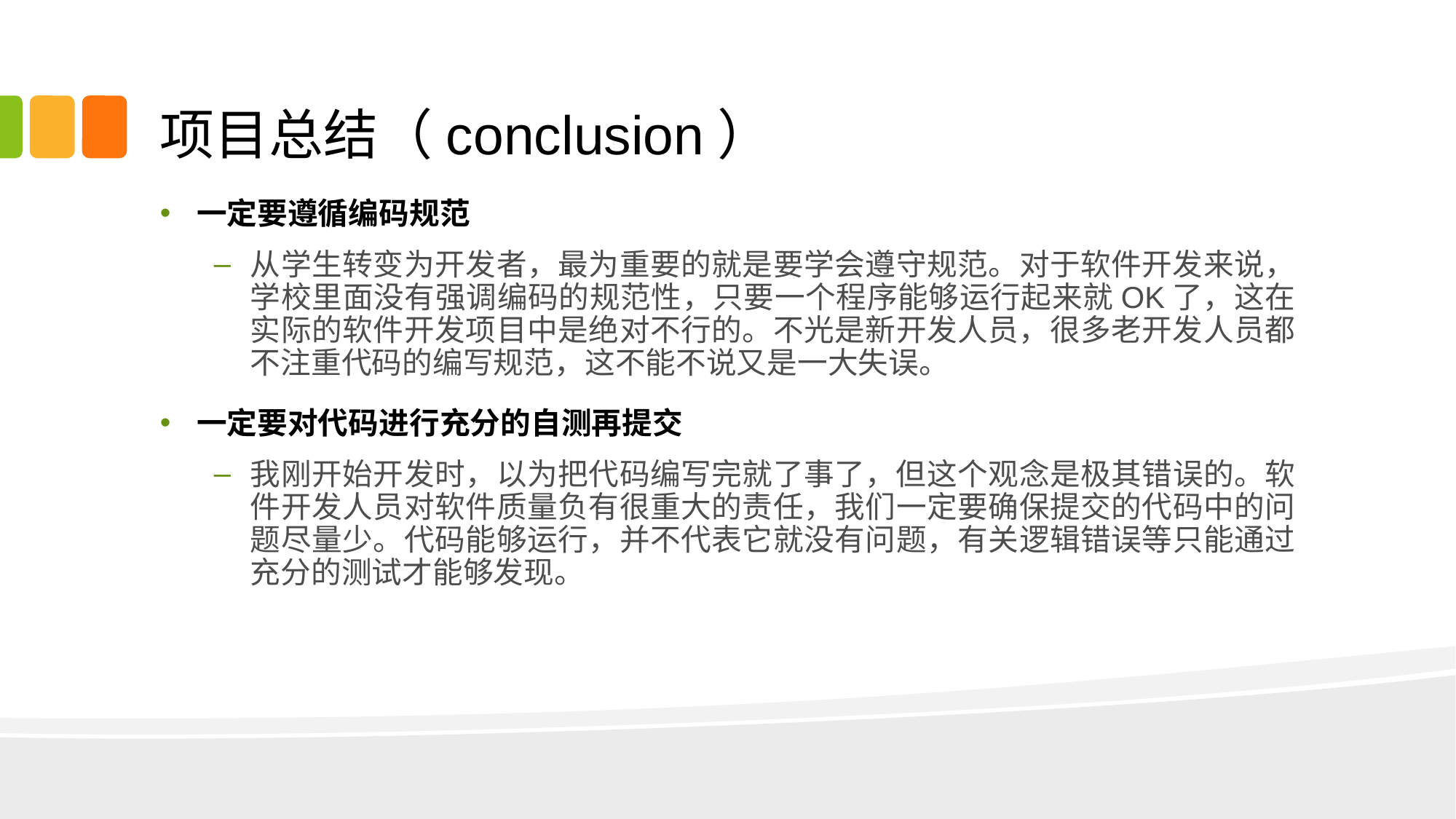

# 项目总结（conclusion）
一定要遵循编码规范
从学生转变为开发者，最为重要的就是要学会遵守规范。对于软件开发来说，学校里面没有强调编码的规范性，只要一个程序能够运行起来就OK了，这在实际的软件开发项目中是绝对不行的。不光是新开发人员，很多老开发人员都不注重代码的编写规范，这不能不说又是一大失误。
一定要对代码进行充分的自测再提交
我刚开始开发时，以为把代码编写完就了事了，但这个观念是极其错误的。软件开发人员对软件质量负有很重大的责任，我们一定要确保提交的代码中的问题尽量少。代码能够运行，并不代表它就没有问题，有关逻辑错误等只能通过充分的测试才能够发现。